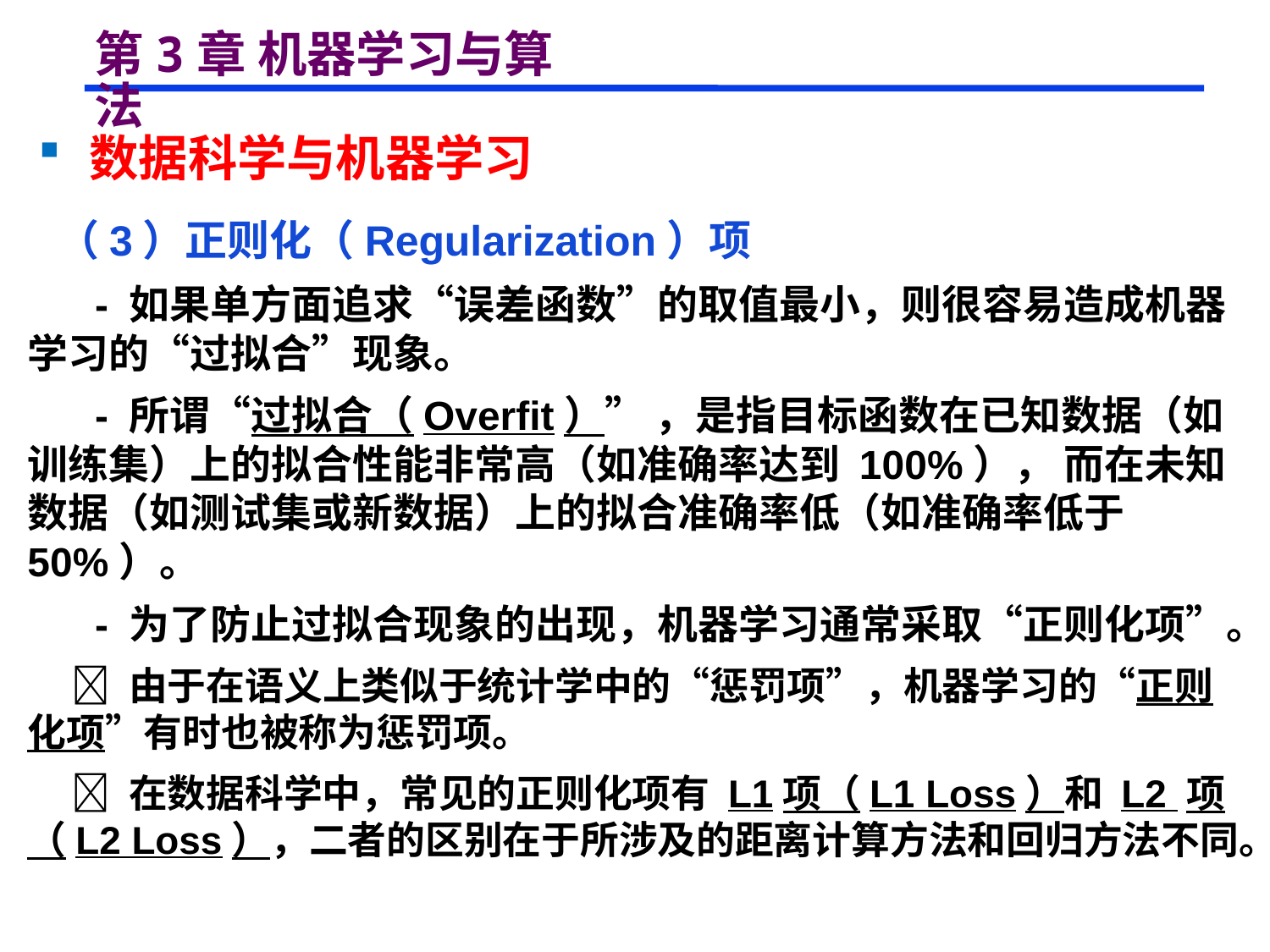

# 第3章 机器学习与算法
 数据科学与机器学习
  （3）正则化（Regularization）项
      - 如果单方面追求“误差函数”的取值最小，则很容易造成机器学习的“过拟合”现象。
      - 所谓“过拟合（Overfit）” ，是指目标函数在已知数据（如训练集）上的拟合性能非常高（如准确率达到 100%）， 而在未知数据（如测试集或新数据）上的拟合准确率低（如准确率低于 50%）。
      - 为了防止过拟合现象的出现，机器学习通常采取“正则化项”。
     • 由于在语义上类似于统计学中的“惩罚项”，机器学习的“正则化项”有时也被称为惩罚项。
     • 在数据科学中，常见的正则化项有 L1项（L1 Loss）和 L2 项（L2 Loss），二者的区别在于所涉及的距离计算方法和回归方法不同。